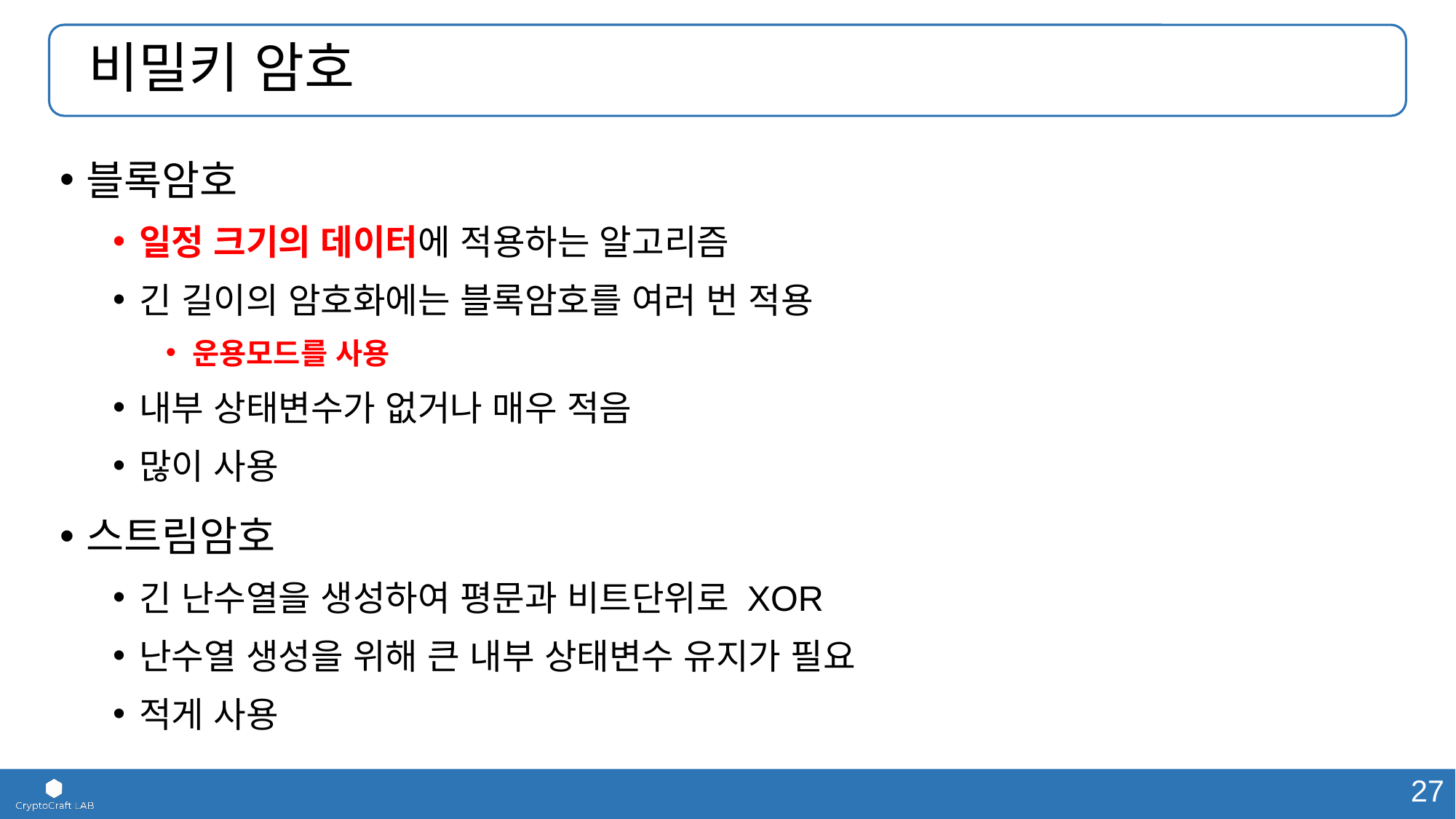

# 비밀키 암호
블록암호
일정 크기의 데이터에 적용하는 알고리즘
긴 길이의 암호화에는 블록암호를 여러 번 적용
운용모드를 사용
내부 상태변수가 없거나 매우 적음
많이 사용
스트림암호
긴 난수열을 생성하여 평문과 비트단위로 XOR
난수열 생성을 위해 큰 내부 상태변수 유지가 필요
적게 사용